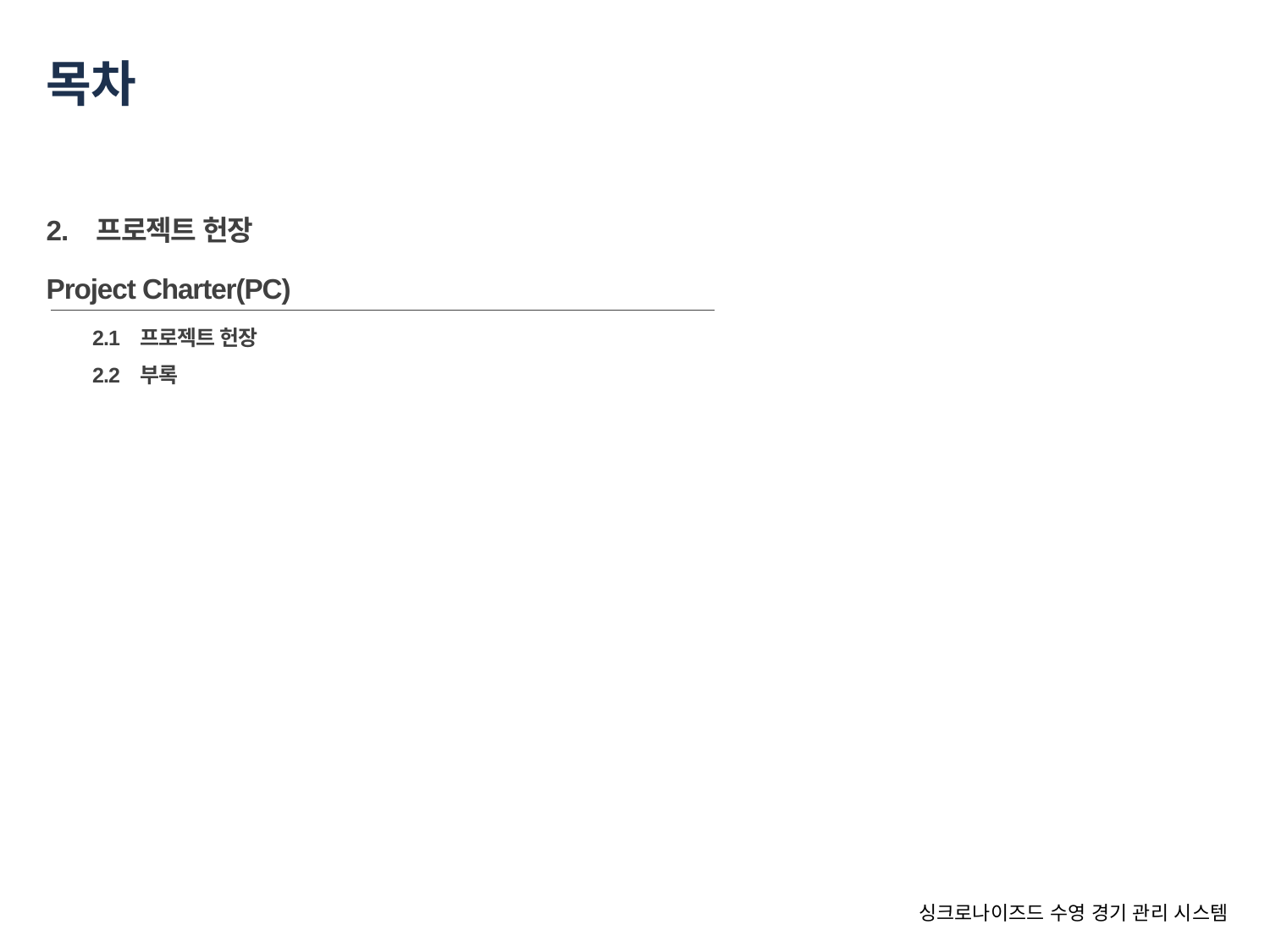

# 목차
2.   프로젝트 헌장
Project Charter(PC)
	2.1   프로젝트 헌장
	2.2   부록
싱크로나이즈드 수영 경기 관리 시스템